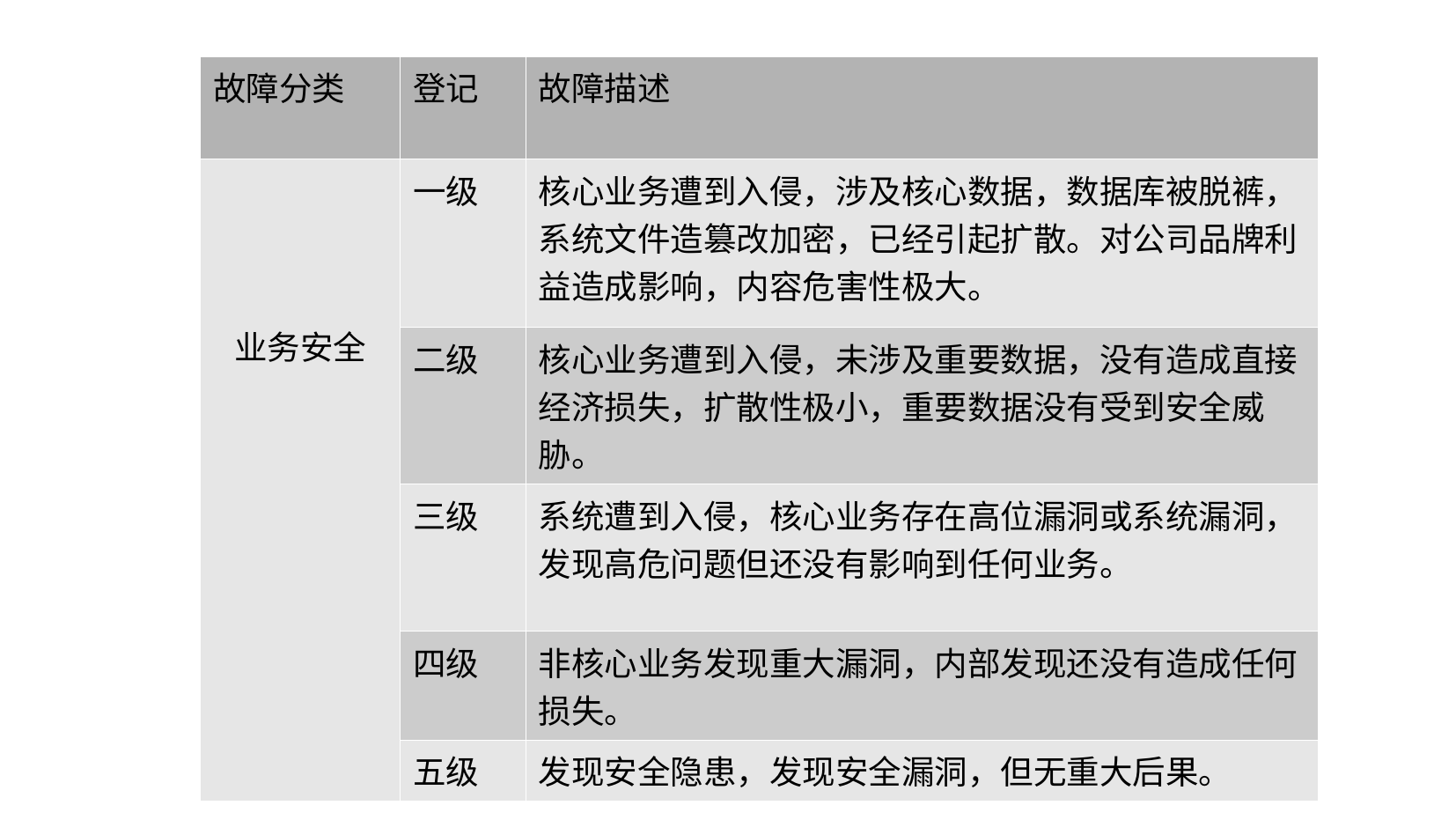

| 故障分类 | 登记 | 故障描述 |
| --- | --- | --- |
| 业务安全 | 一级 | 核心业务遭到入侵，涉及核心数据，数据库被脱裤，系统文件造篡改加密，已经引起扩散。对公司品牌利益造成影响，内容危害性极大。 |
|  | 二级 | 核心业务遭到入侵，未涉及重要数据，没有造成直接经济损失，扩散性极小，重要数据没有受到安全威胁。 |
|  | 三级 | 系统遭到入侵，核心业务存在高位漏洞或系统漏洞，发现高危问题但还没有影响到任何业务。 |
|  | 四级 | 非核心业务发现重大漏洞，内部发现还没有造成任何损失。 |
|  | 五级 | 发现安全隐患，发现安全漏洞，但无重大后果。 |